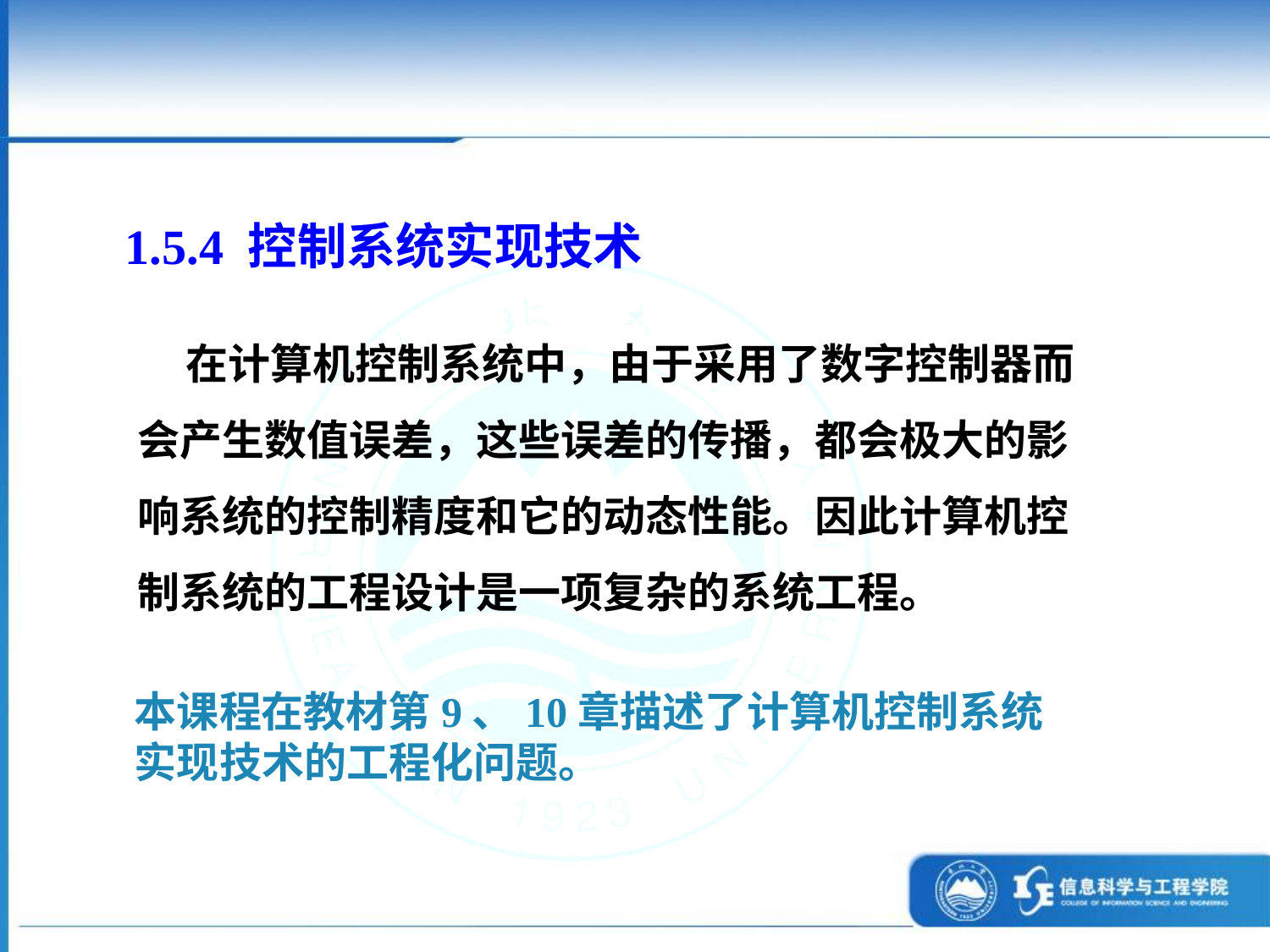

1.5.4 控制系统实现技术
    在计算机控制系统中，由于采用了数字控制器而会产生数值误差，这些误差的传播，都会极大的影响系统的控制精度和它的动态性能。因此计算机控制系统的工程设计是一项复杂的系统工程。
本课程在教材第9、10章描述了计算机控制系统实现技术的工程化问题。